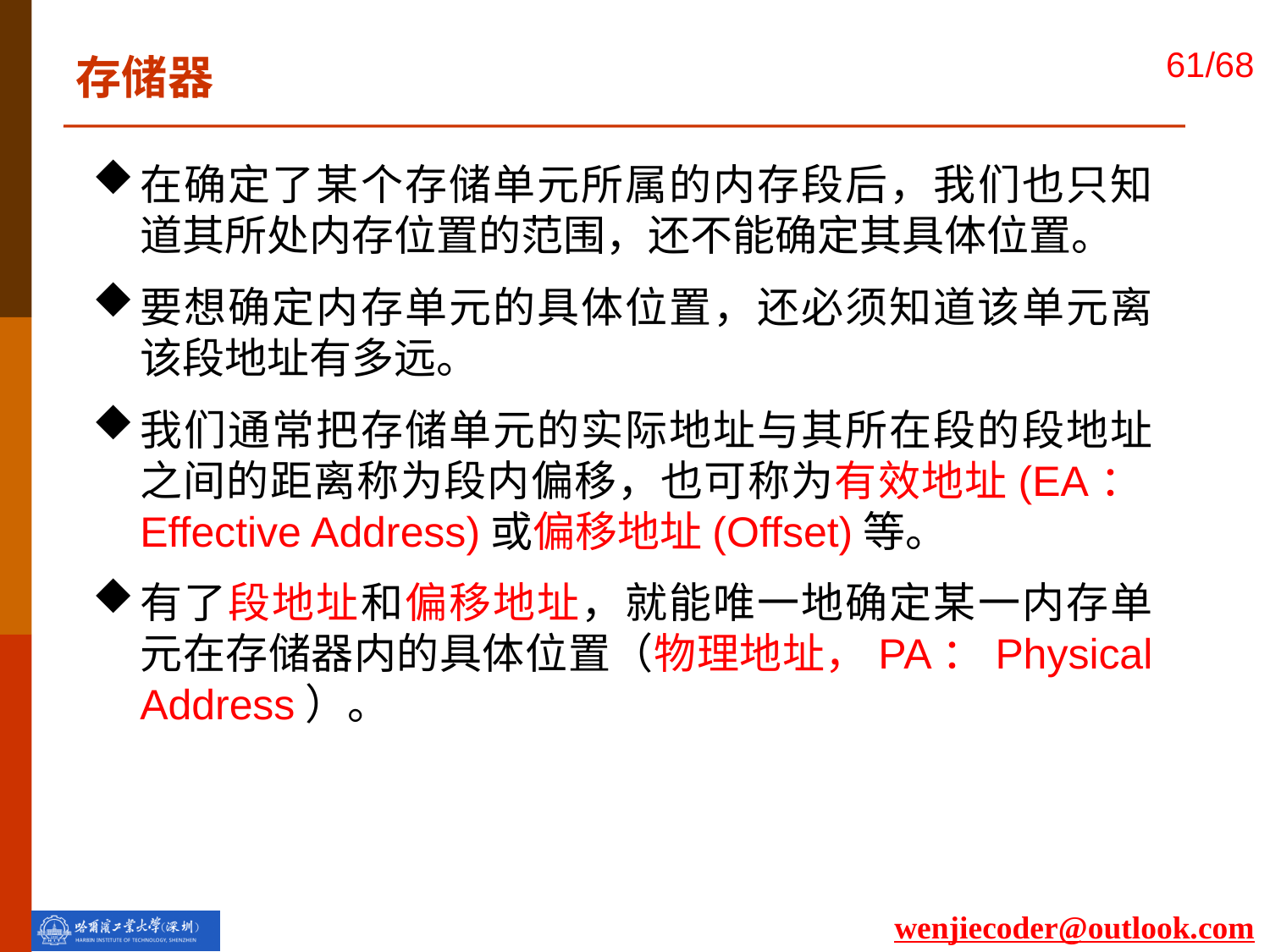

存储器
在确定了某个存储单元所属的内存段后，我们也只知道其所处内存位置的范围，还不能确定其具体位置。
要想确定内存单元的具体位置，还必须知道该单元离该段地址有多远。
我们通常把存储单元的实际地址与其所在段的段地址之间的距离称为段内偏移，也可称为有效地址(EA：Effective Address)或偏移地址(Offset)等。
有了段地址和偏移地址，就能唯一地确定某一内存单元在存储器内的具体位置（物理地址，PA：Physical Address）。